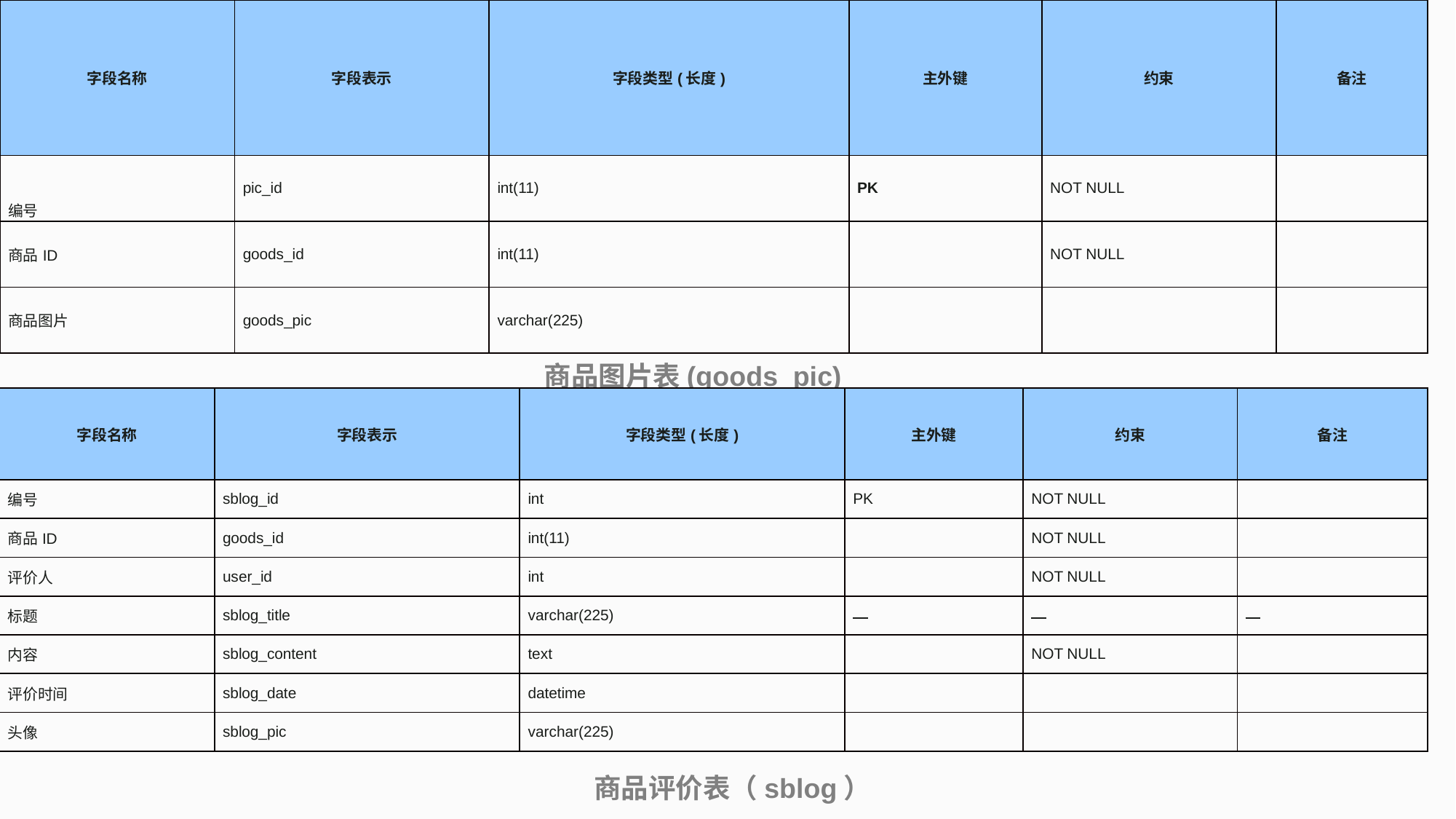

| 字段名称 | 字段表示 | 字段类型(长度) | 主外键 | 约束 | 备注 |
| --- | --- | --- | --- | --- | --- |
| 编号 | pic\_id | int(11) | PK | NOT NULL |  |
| 商品ID | goods\_id | int(11) |  | NOT NULL |  |
| 商品图片 | goods\_pic | varchar(225) |  |  |  |
商品图片表(goods_pic)
| 字段名称 | 字段表示 | 字段类型(长度) | 主外键 | 约束 | 备注 |
| --- | --- | --- | --- | --- | --- |
| 编号 | sblog\_id | int | PK | NOT NULL |  |
| 商品ID | goods\_id | int(11) |  | NOT NULL |  |
| 评价人 | user\_id | int |  | NOT NULL |  |
| 标题 | sblog\_title | varchar(225) |  |  |  |
| 内容 | sblog\_content | text |  | NOT NULL |  |
| 评价时间 | sblog\_date | datetime |  |  |  |
| 头像 | sblog\_pic | varchar(225) |  |  |  |

商品评价表（sblog）